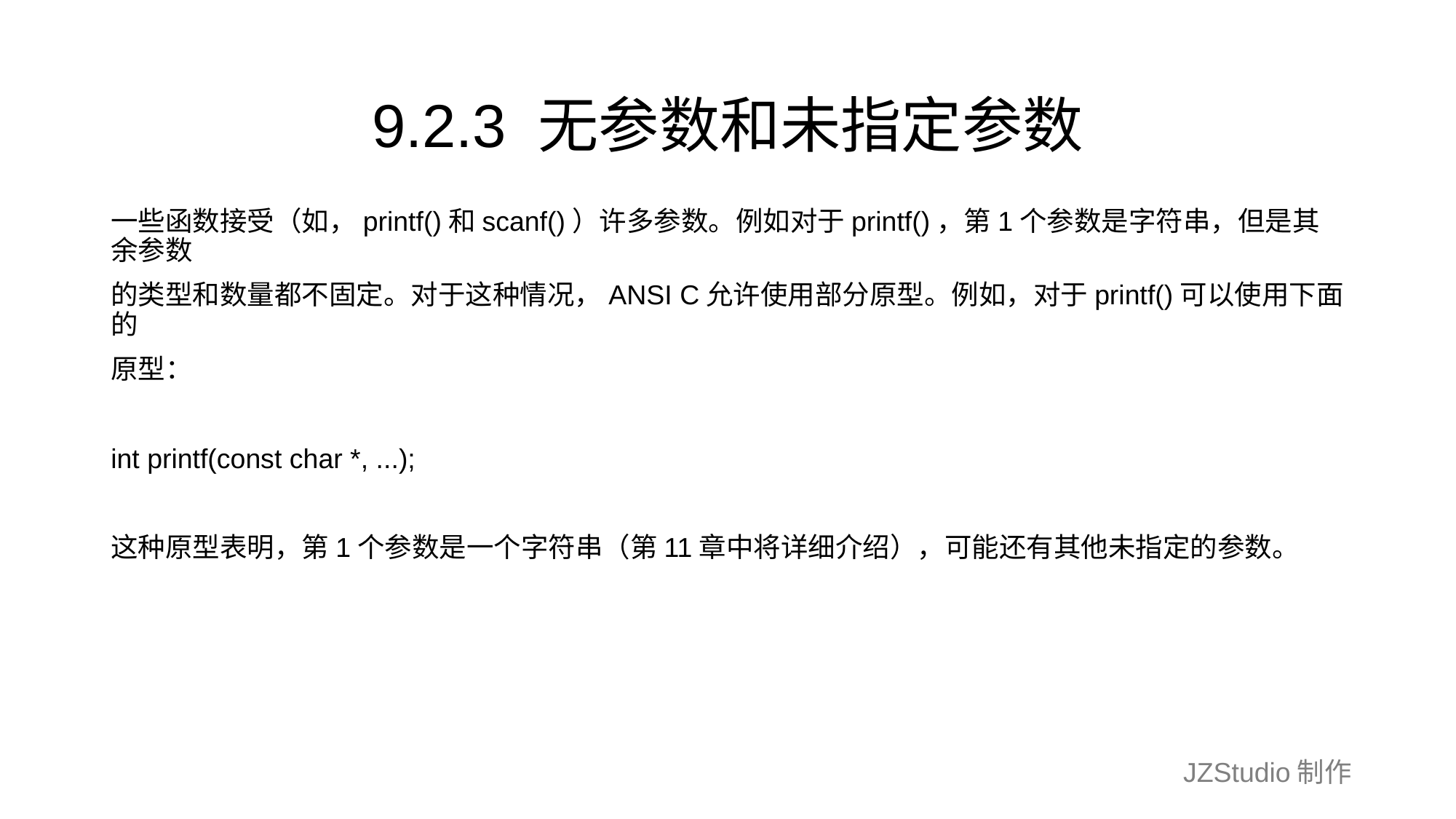

# 9.2.3 无参数和未指定参数
一些函数接受（如，printf()和scanf()）许多参数。例如对于printf()，第1个参数是字符串，但是其余参数
的类型和数量都不固定。对于这种情况，ANSI C允许使用部分原型。例如，对于printf()可以使用下面的
原型：

int printf(const char *, ...);

这种原型表明，第1个参数是一个字符串（第11章中将详细介绍），可能还有其他未指定的参数。